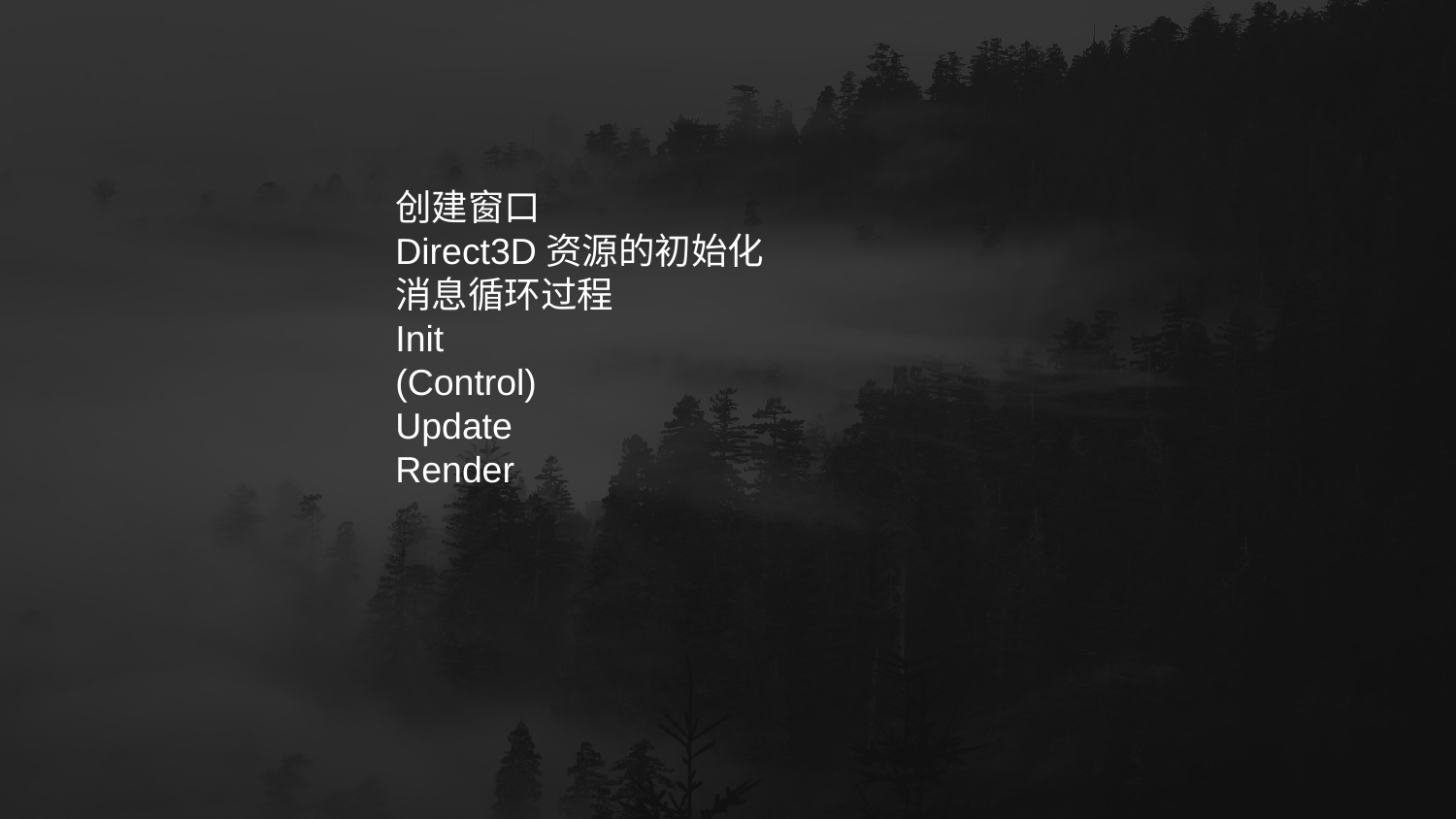

创建窗口
Direct3D资源的初始化
消息循环过程
Init
(Control)
Update
Render